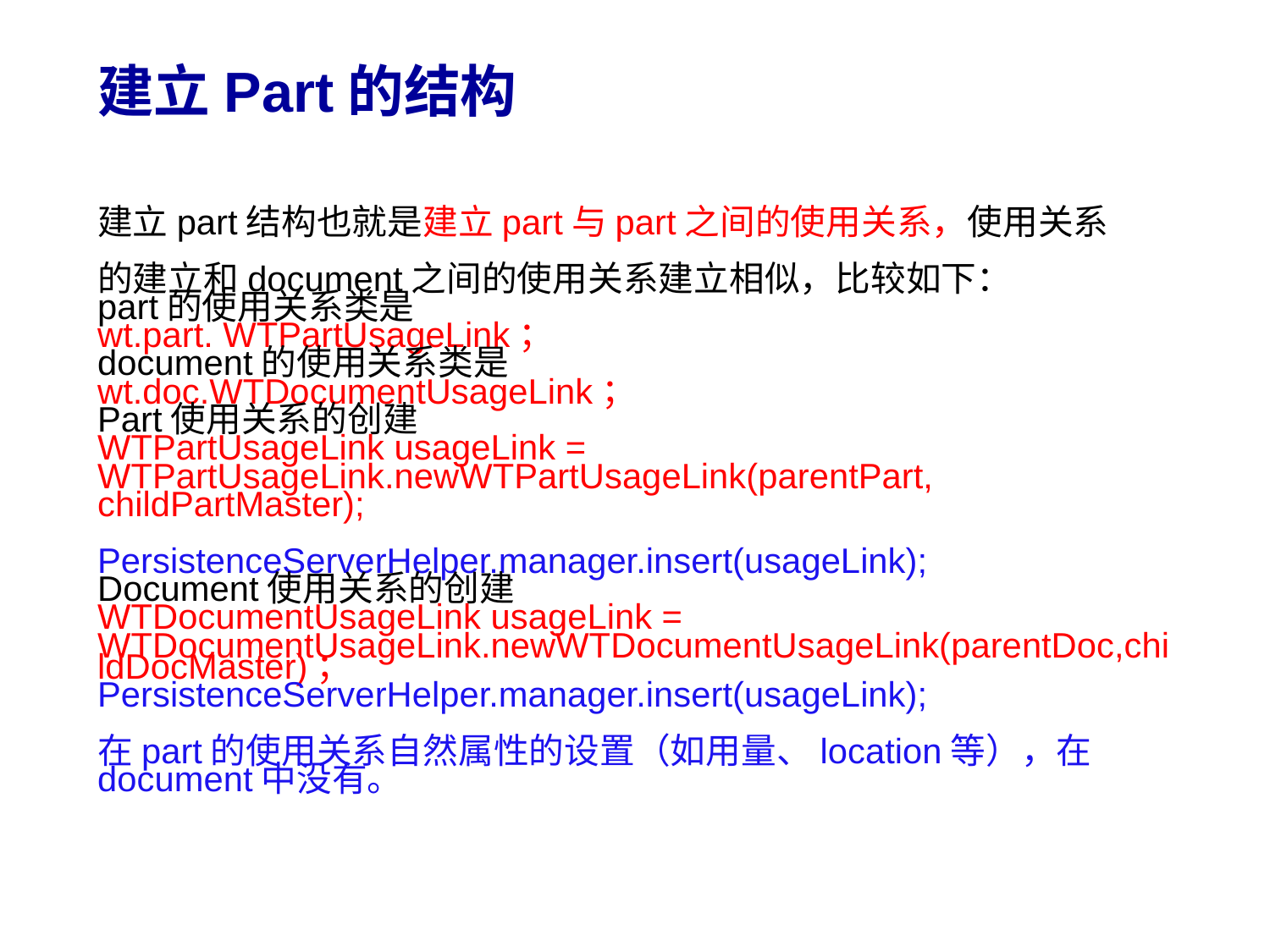

# 建立Part的结构

建立part结构也就是建立part与part之间的使用关系，使用关系

的建立和document之间的使用关系建立相似，比较如下：
part的使用关系类是
wt.part. WTPartUsageLink；
document的使用关系类是
wt.doc.WTDocumentUsageLink；
Part使用关系的创建
WTPartUsageLink usageLink =
WTPartUsageLink.newWTPartUsageLink(parentPart,
childPartMaster);

PersistenceServerHelper.manager.insert(usageLink);
Document使用关系的创建
WTDocumentUsageLink usageLink =
WTDocumentUsageLink.newWTDocumentUsageLink(parentDoc,childDocMaster)；
PersistenceServerHelper.manager.insert(usageLink);

在part的使用关系自然属性的设置（如用量、location等），在
document中没有。